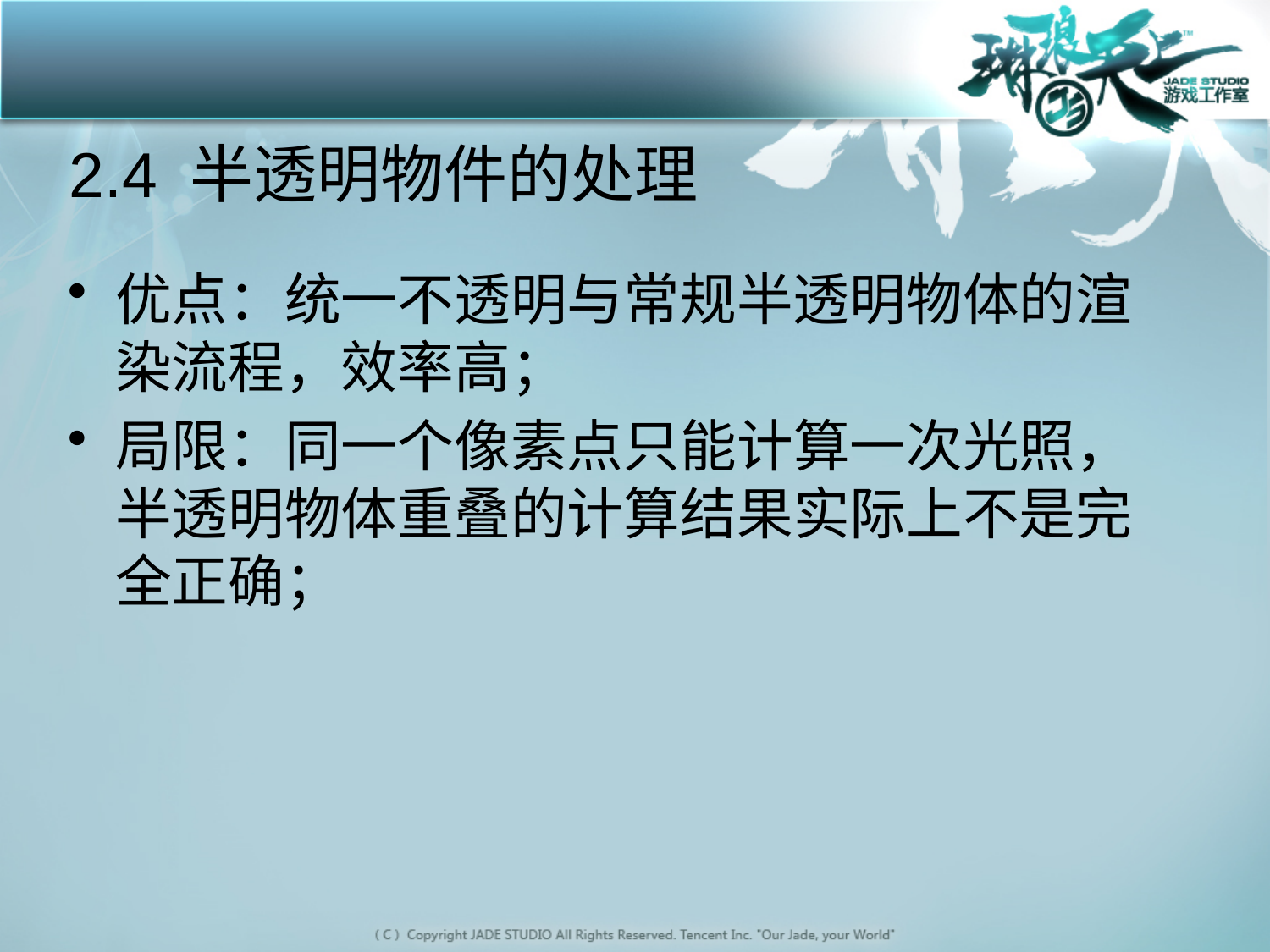

# 2.4 半透明物件的处理
优点：统一不透明与常规半透明物体的渲染流程，效率高；
局限：同一个像素点只能计算一次光照，半透明物体重叠的计算结果实际上不是完全正确；